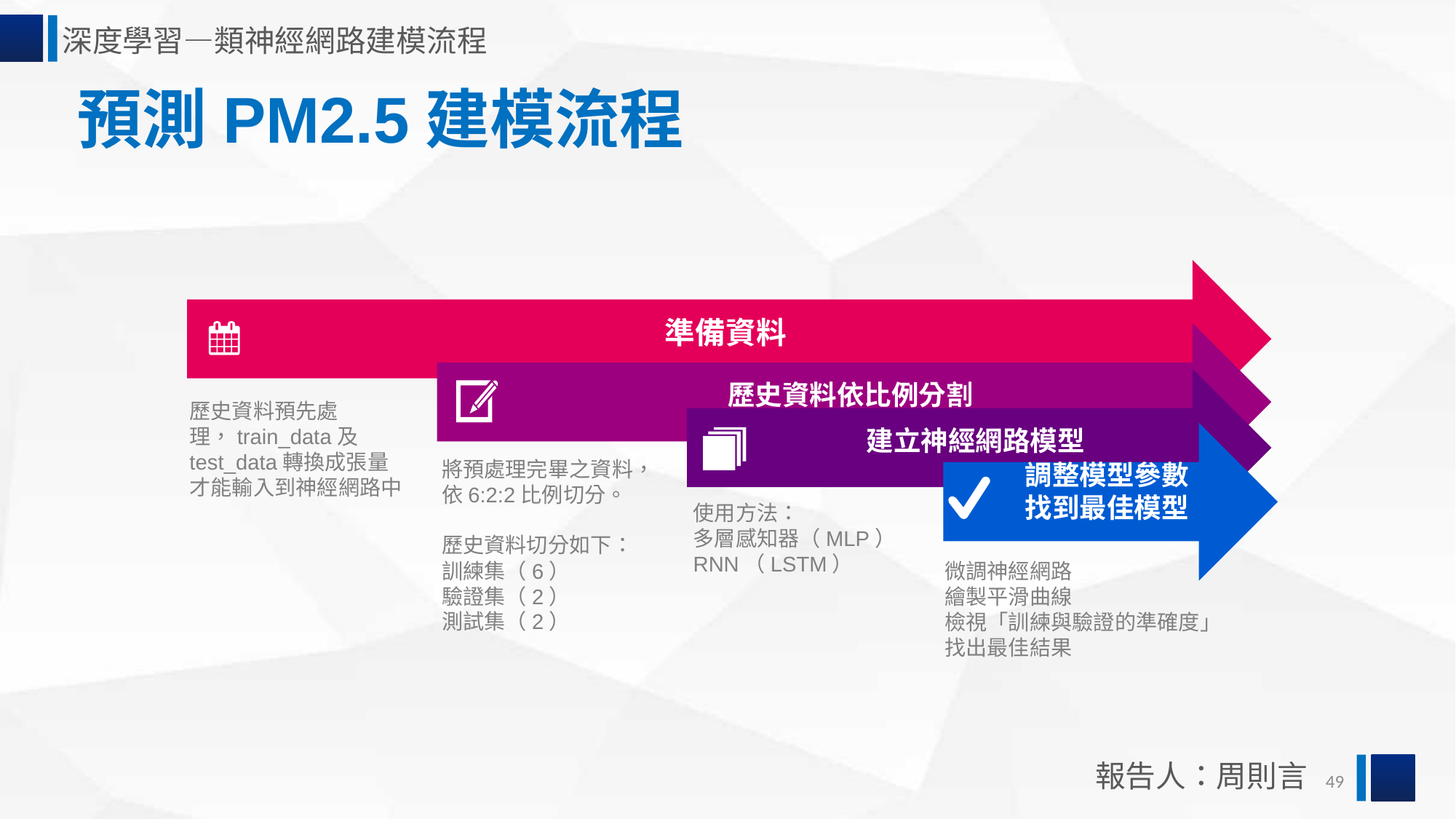

深度學習—類神經網路建模流程

預測PM2.5建模流程
準備資料

歷史資料依比例分割
建立神經網路模型

歷史資料預先處理，train_data及test_data轉換成張量才能輸入到神經網路中
調整模型參數
找到最佳模型

將預處理完畢之資料，依6:2:2比例切分。

歷史資料切分如下：
訓練集（6）
驗證集（2）
測試集（2）

使用方法：
多層感知器（MLP）
RNN（LSTM）
微調神經網路
繪製平滑曲線
檢視「訓練與驗證的準確度」
找出最佳結果
報告人：周則言

49